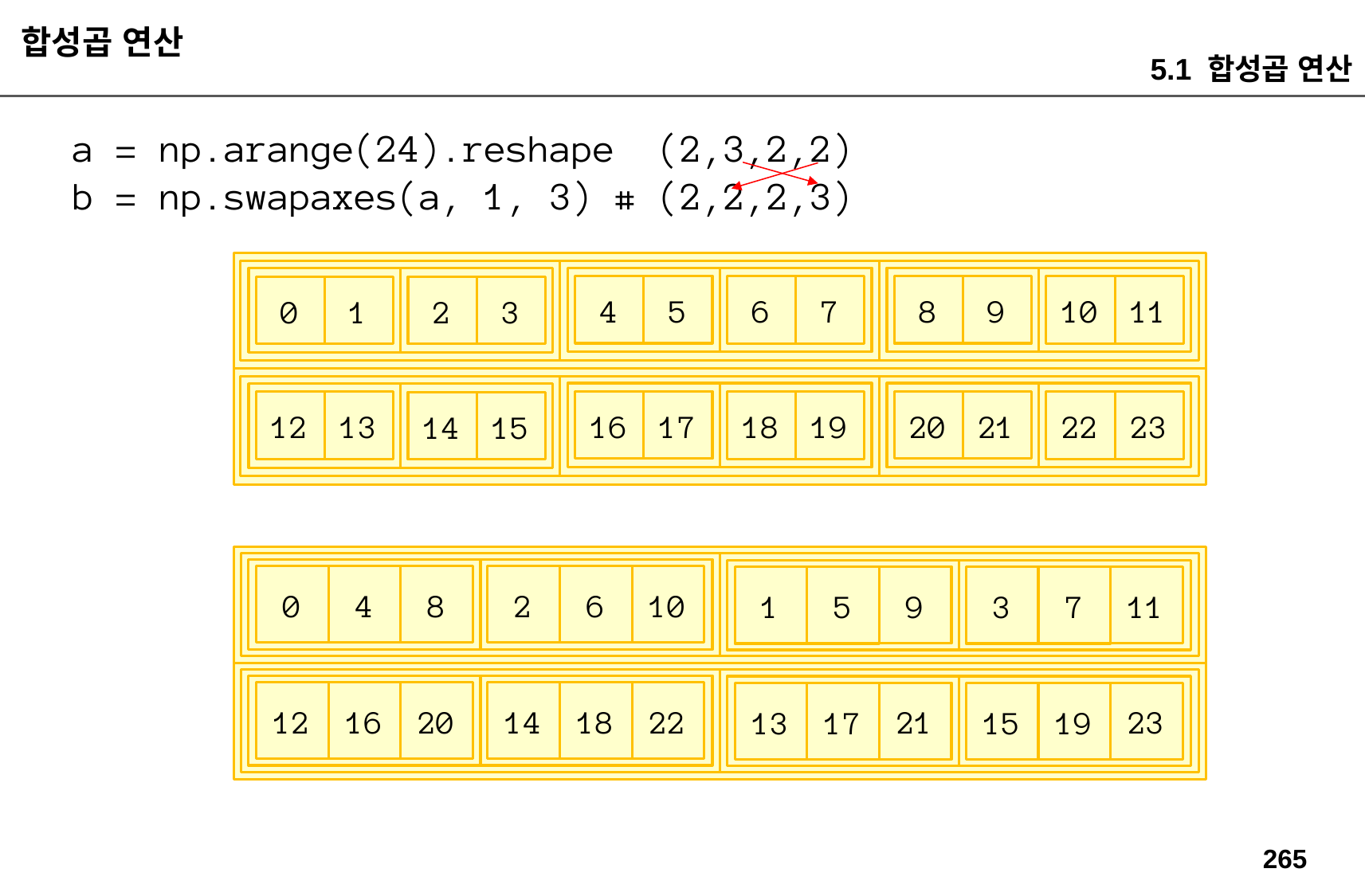

합성곱 연산
5.1 합성곱 연산
a = np.arange(24).reshape  (2,3,2,2)
b = np.swapaxes(a, 1, 3) # (2,2,2,3)

4
5
8
9
6
7
10
11
0
1
2
3

16
17
20
21
18
19
22
23
12
13
14
15

0
4
8
2
6
10
9
11
1
5
3
7

12
16
20
14
18
22
21
23
13
17
15
19